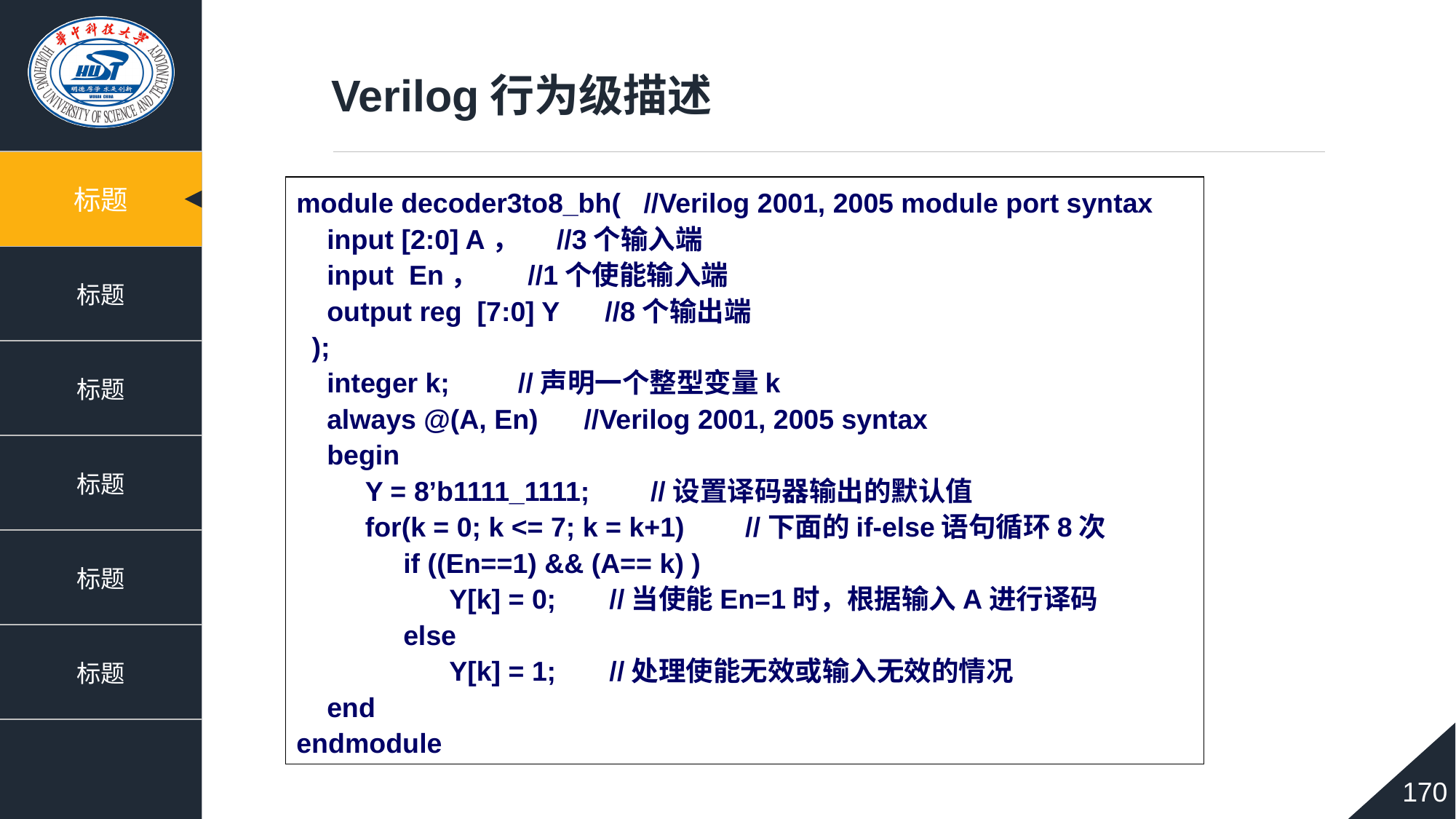

Verilog行为级描述
module decoder3to8_bh(   //Verilog 2001, 2005 module port syntax
    input [2:0] A，     //3个输入端
    input  En，       //1个使能输入端
    output reg  [7:0] Y      //8个输出端
  );
    integer k;         //声明一个整型变量k
    always @(A, En)      //Verilog 2001, 2005 syntax
    begin
         Y = 8’b1111_1111;        //设置译码器输出的默认值
         for(k = 0; k <= 7; k = k+1)        //下面的if-else语句循环8次
              if ((En==1) && (A== k) )
                    Y[k] = 0;       //当使能En=1时，根据输入A进行译码
              else
                    Y[k] = 1;       //处理使能无效或输入无效的情况
    end
endmodule